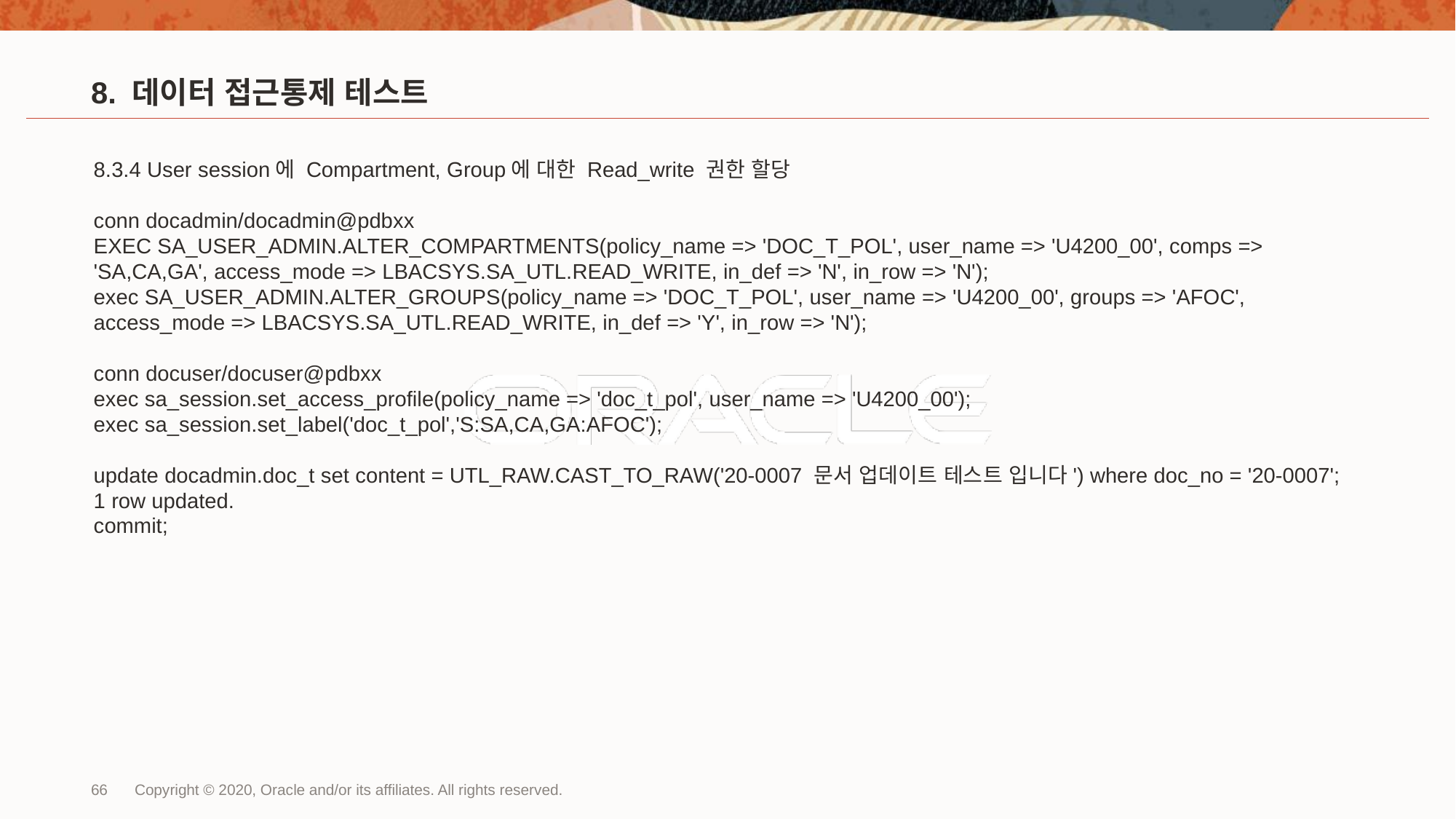

# 8. 데이터 접근통제 테스트
8.3.4 User session에 Compartment, Group에 대한 Read_write 권한 할당

conn docadmin/docadmin@pdbxx
EXEC SA_USER_ADMIN.ALTER_COMPARTMENTS(policy_name => 'DOC_T_POL', user_name => 'U4200_00', comps => 'SA,CA,GA', access_mode => LBACSYS.SA_UTL.READ_WRITE, in_def => 'N', in_row => 'N');
exec SA_USER_ADMIN.ALTER_GROUPS(policy_name => 'DOC_T_POL', user_name => 'U4200_00', groups => 'AFOC', access_mode => LBACSYS.SA_UTL.READ_WRITE, in_def => 'Y', in_row => 'N');

conn docuser/docuser@pdbxx
exec sa_session.set_access_profile(policy_name => 'doc_t_pol', user_name => 'U4200_00');
exec sa_session.set_label('doc_t_pol','S:SA,CA,GA:AFOC');

update docadmin.doc_t set content = UTL_RAW.CAST_TO_RAW('20-0007 문서 업데이트 테스트 입니다') where doc_no = '20-0007';
1 row updated.
commit;
66
Copyright © 2020, Oracle and/or its affiliates. All rights reserved.